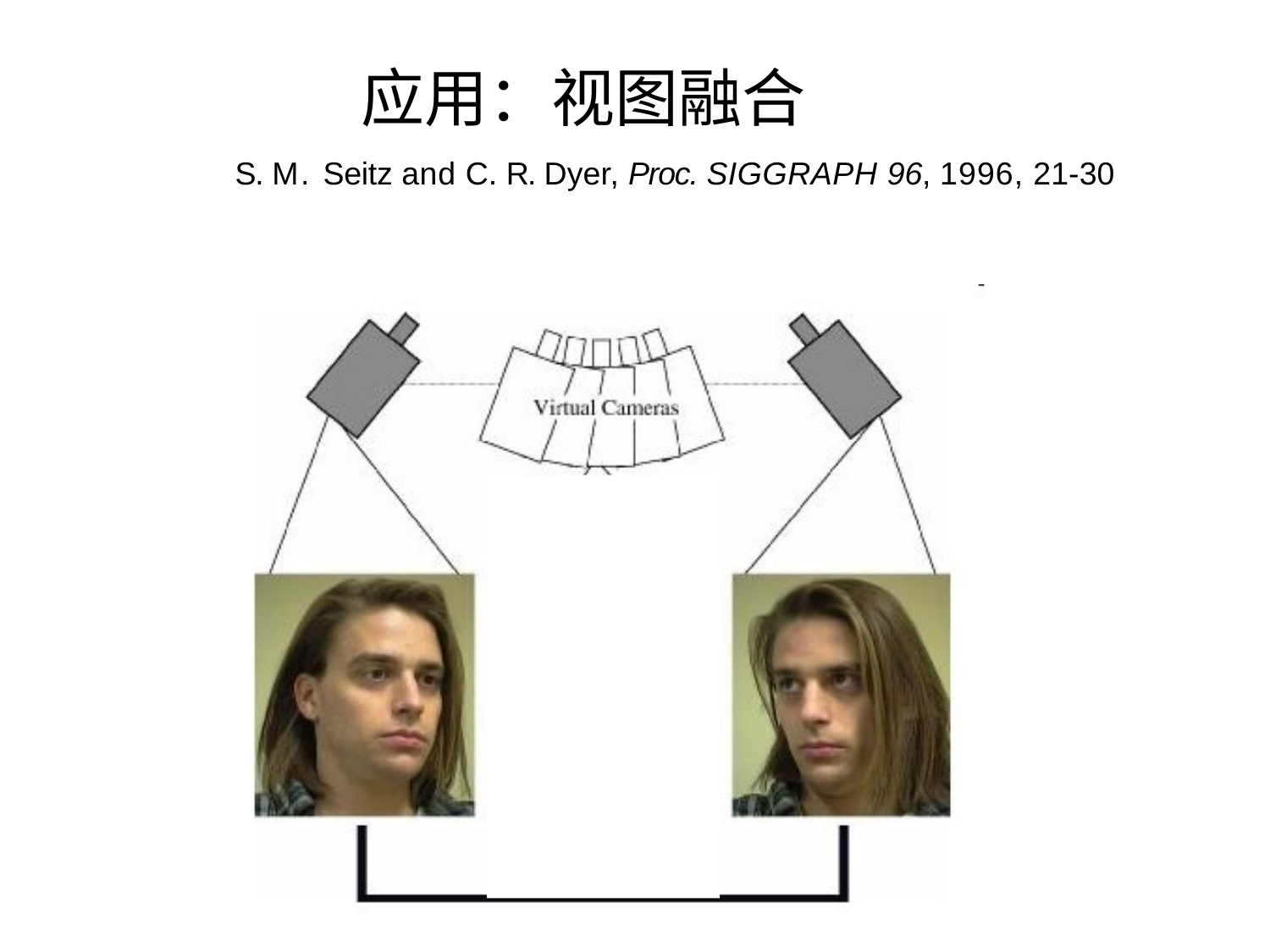

# 应用：视图融合
S. M. Seitz and C. R. Dyer, Proc. SIGGRAPH 96, 1996, 21-30